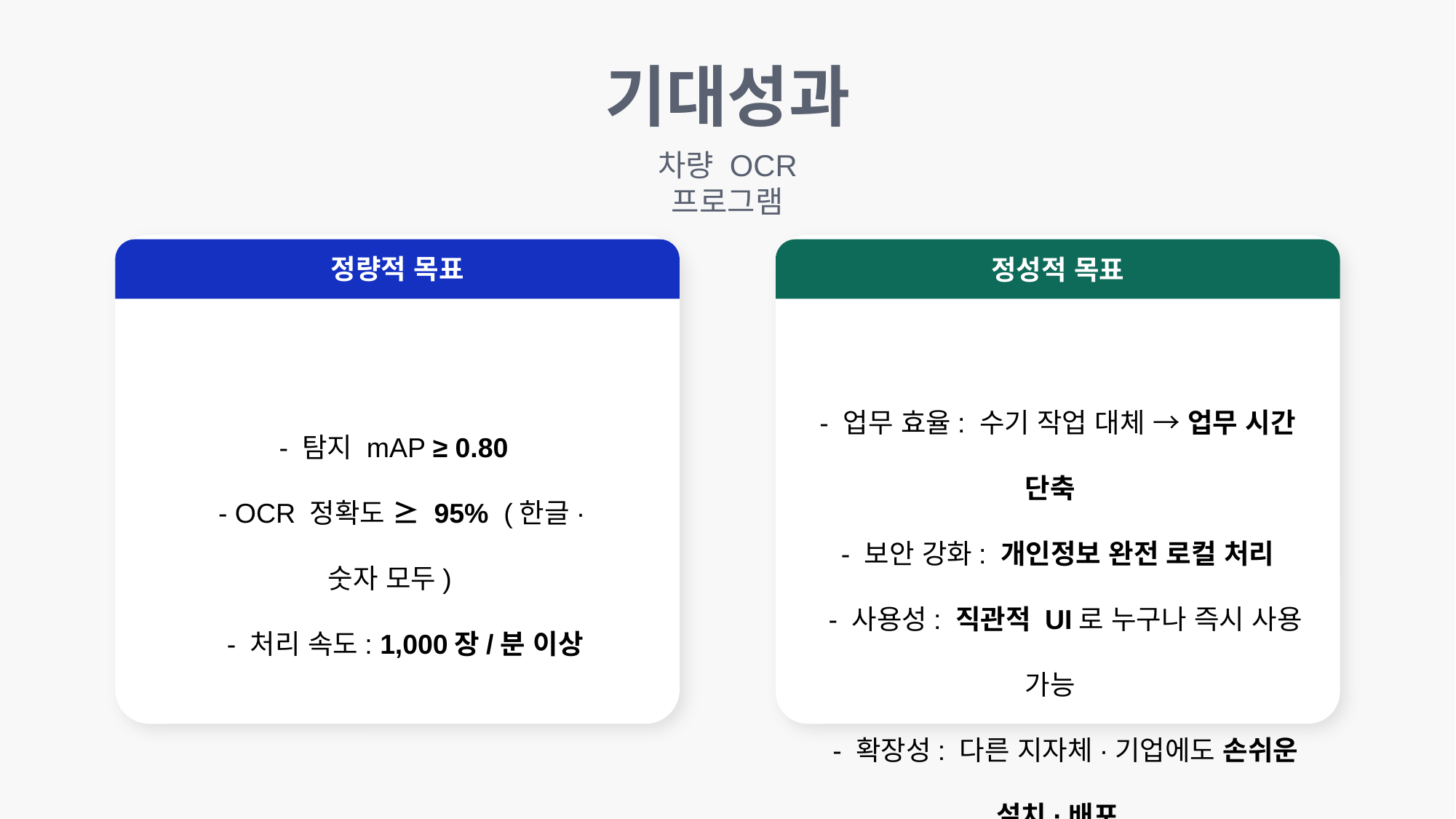

기대성과
차량 OCR 프로그램

정량적 목표
정성적 목표
- 업무 효율: 수기 작업 대체 → 업무 시간 단축
  - 보안 강화: 개인정보 완전 로컬 처리
  - 사용성: 직관적 UI로 누구나 즉시 사용 가능
  - 확장성: 다른 지자체·기업에도 손쉬운 설치·배포
 - 탐지 mAP ≥ 0.80
  - OCR 정확도 ≥ 95%  (한글·숫자 모두)
  - 처리 속도: 1,000장/분 이상